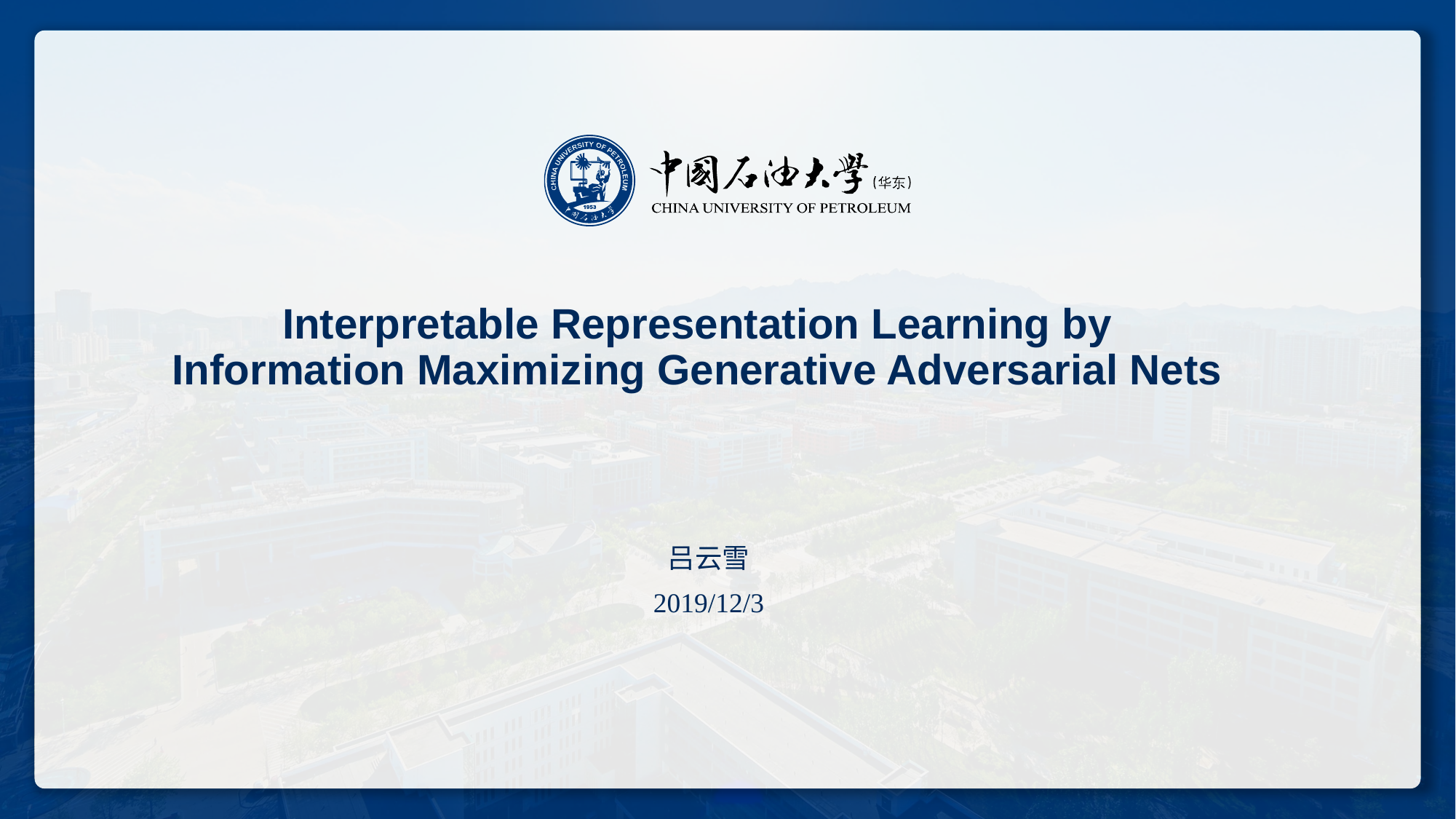

# Interpretable Representation Learning by Information Maximizing Generative Adversarial Nets
吕云雪
2019/12/3